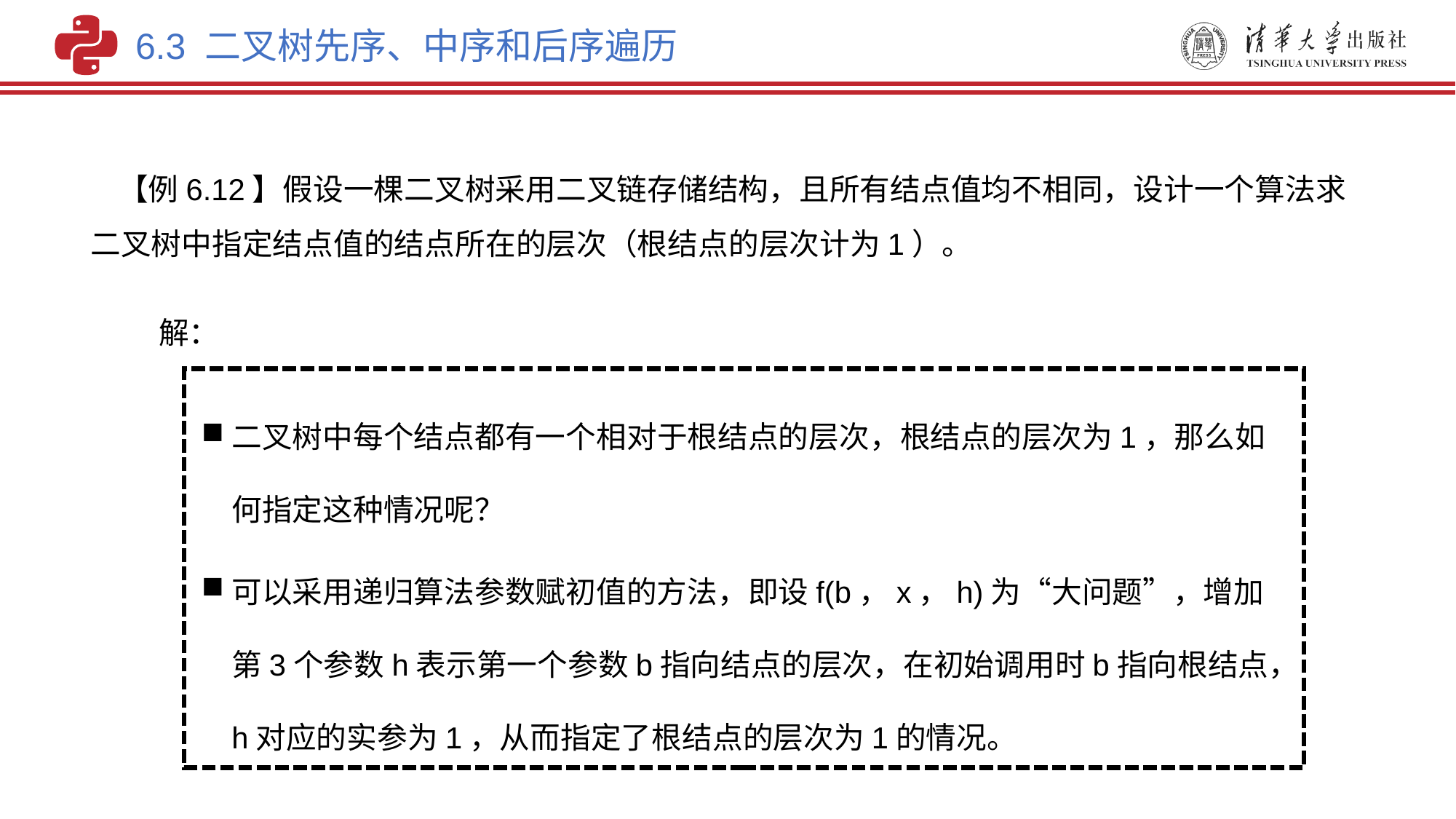

6.3 二叉树先序、中序和后序遍历
   【例6.12】假设一棵二叉树采用二叉链存储结构，且所有结点值均不相同，设计一个算法求二叉树中指定结点值的结点所在的层次（根结点的层次计为1）。
    解：
二叉树中每个结点都有一个相对于根结点的层次，根结点的层次为1，那么如何指定这种情况呢？
可以采用递归算法参数赋初值的方法，即设f(b，x，h)为“大问题”，增加第3个参数h表示第一个参数b指向结点的层次，在初始调用时b指向根结点，h对应的实参为1，从而指定了根结点的层次为1的情况。